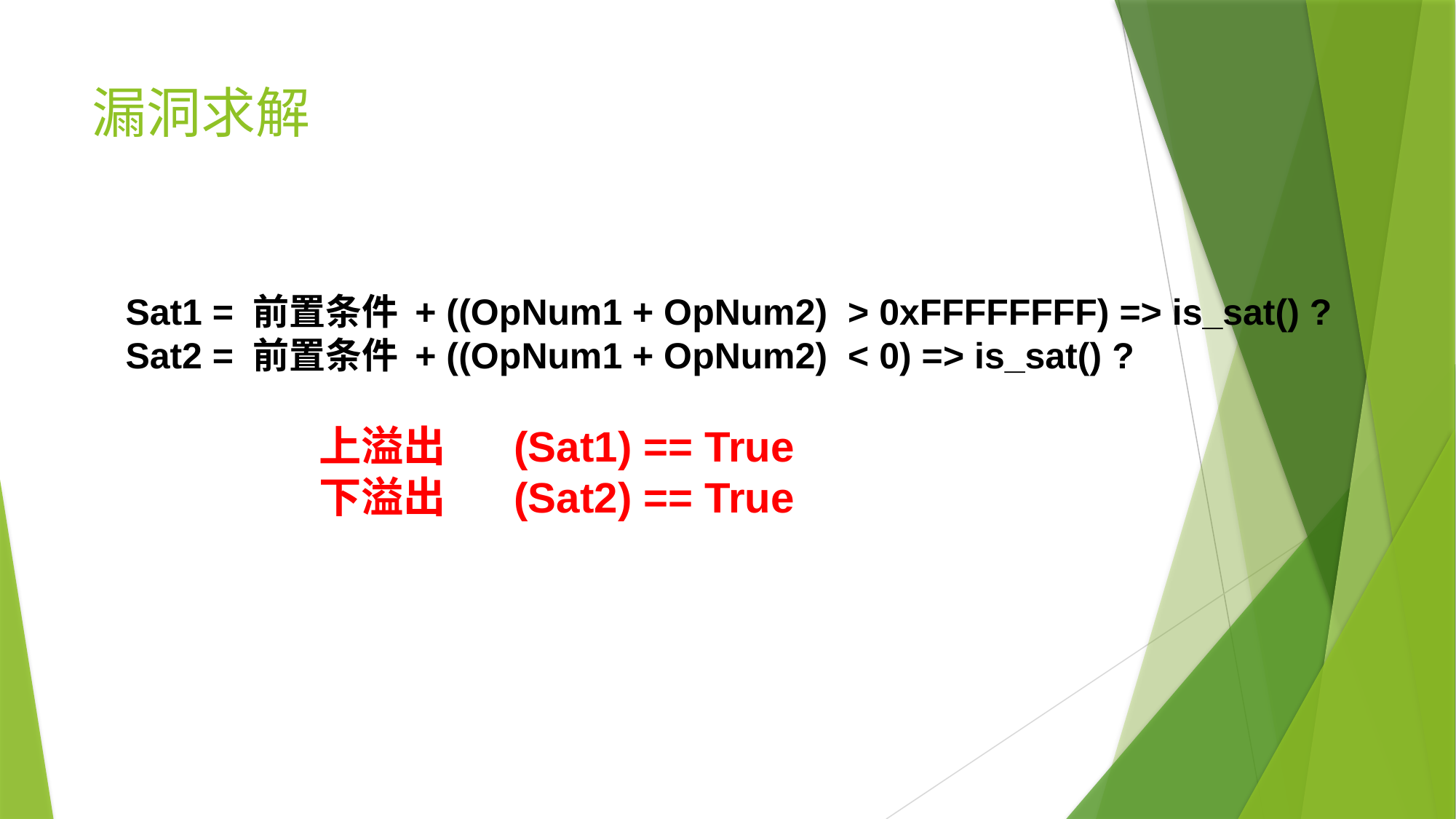

# 漏洞求解

Sat1 = 前置条件 + ((OpNum1 + OpNum2)  > 0xFFFFFFFF) => is_sat() ?
Sat2 = 前置条件 + ((OpNum1 + OpNum2)  < 0) => is_sat() ?

                   上溢出      (Sat1) == True
                   下溢出      (Sat2) == True